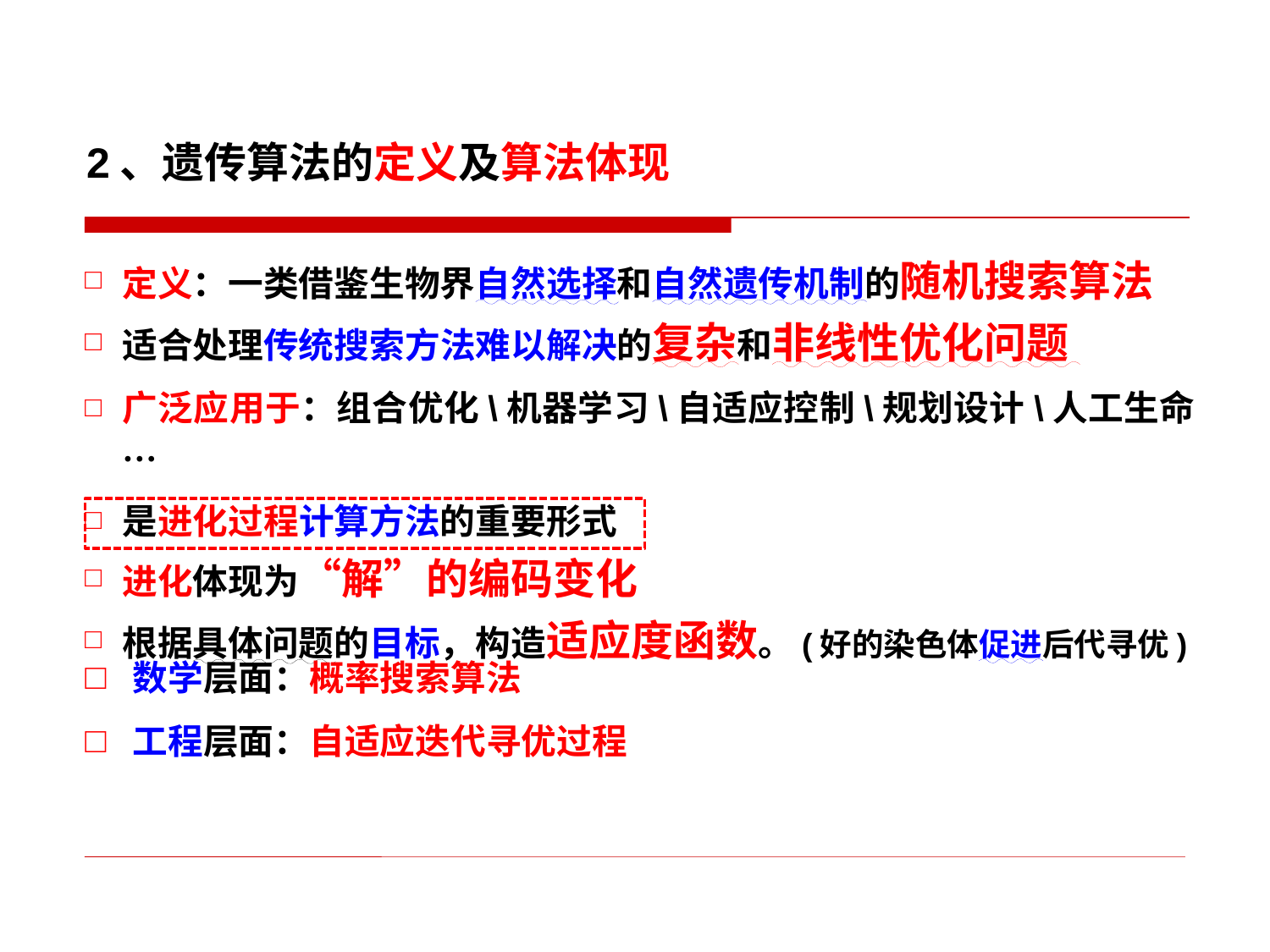

2、遗传算法的定义及算法体现
定义：一类借鉴生物界自然选择和自然遗传机制的随机搜索算法
适合处理传统搜索方法难以解决的复杂和非线性优化问题
广泛应用于：组合优化\机器学习\自适应控制\规划设计\人工生命…
是进化过程计算方法的重要形式
进化体现为“解”的编码变化
根据具体问题的目标，构造适应度函数。(好的染色体促进后代寻优)

数学层面：概率搜索算法
工程层面：自适应迭代寻优过程